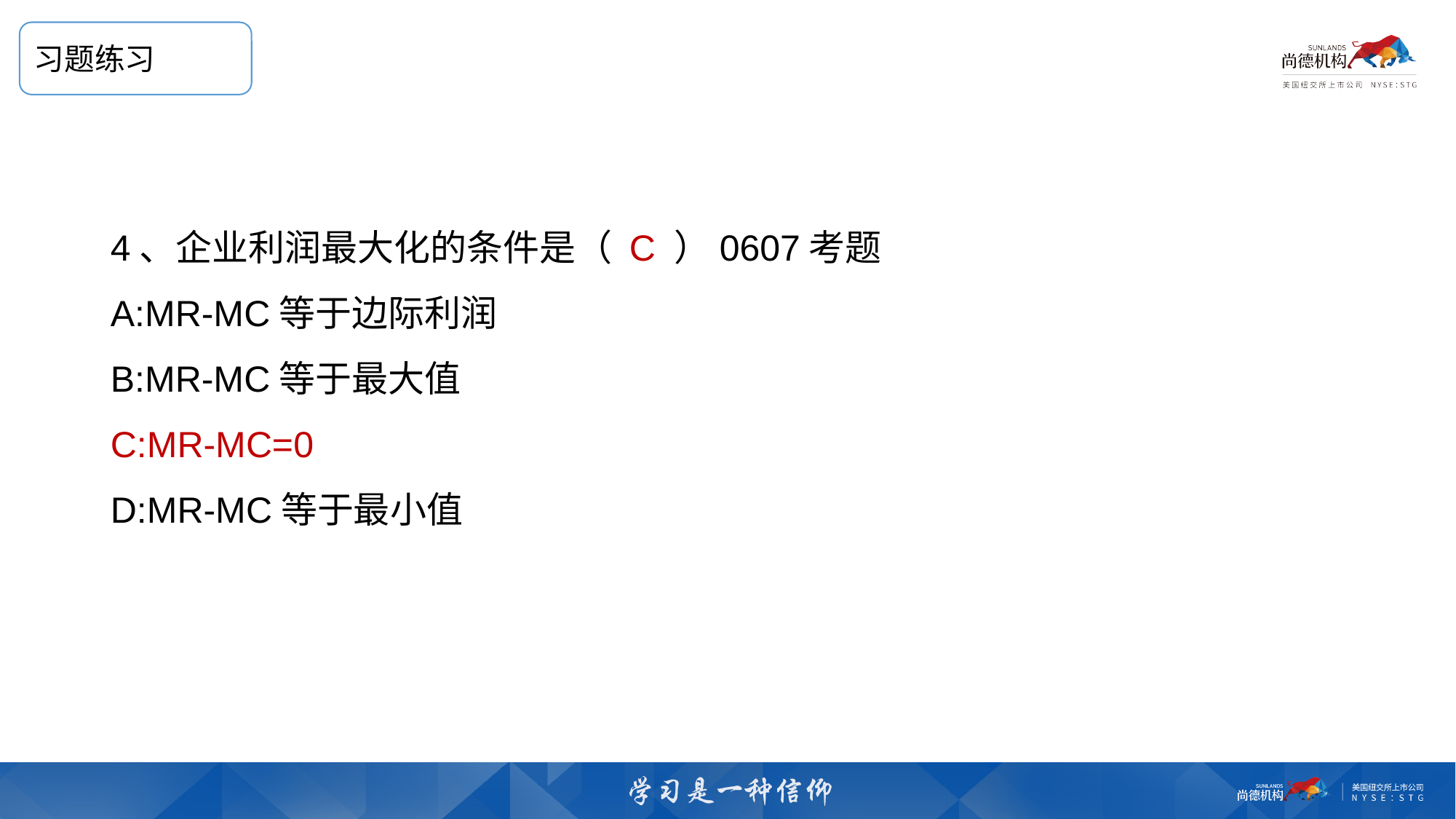

习题练习
4、企业利润最大化的条件是（ C ）0607考题
A:MR-MC等于边际利润
B:MR-MC等于最大值
C:MR-MC=0
D:MR-MC等于最小值